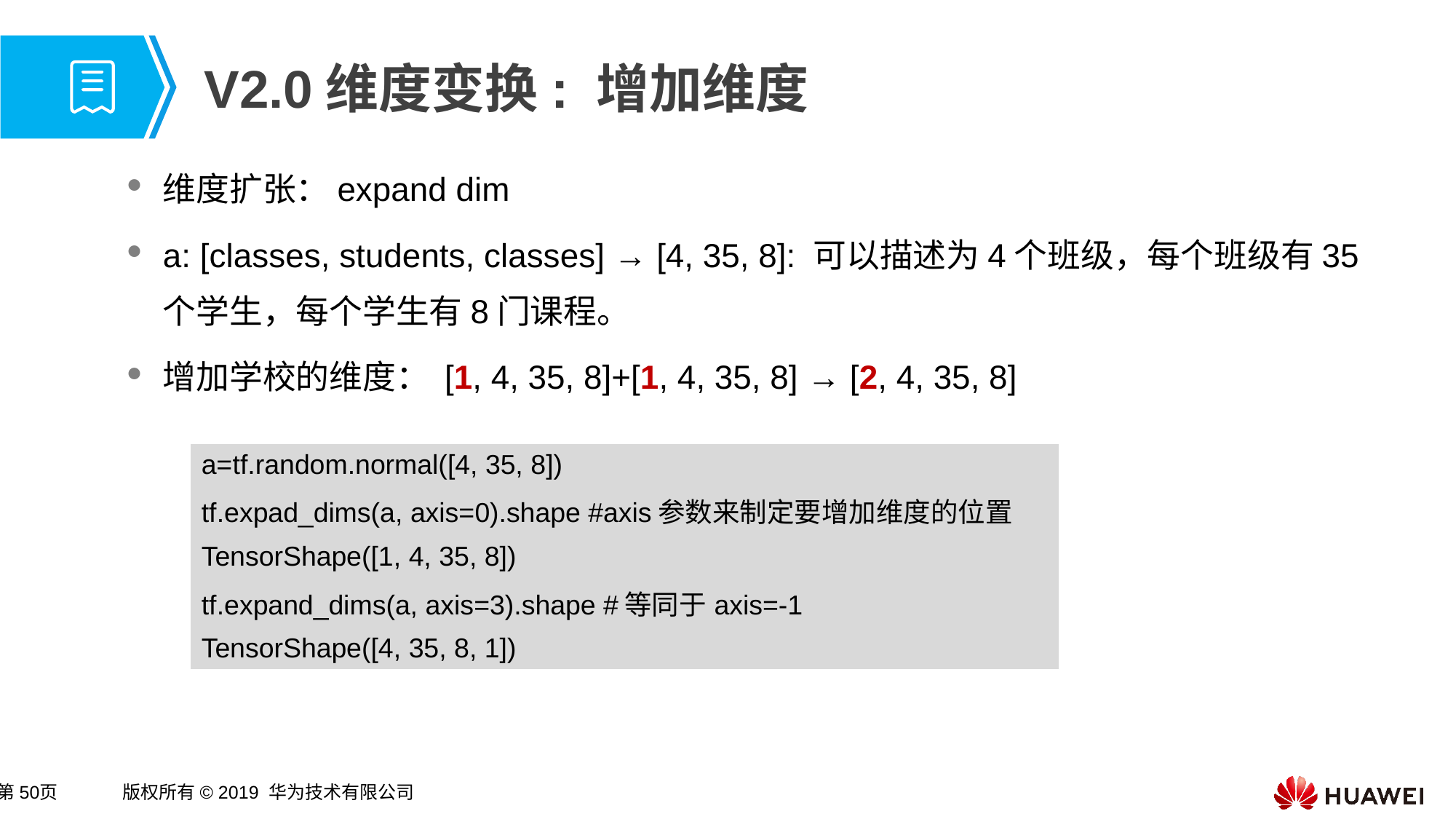

# V2.0维度变换: 增加维度
维度扩张：expand dim
a: [classes, students, classes] → [4, 35, 8]: 可以描述为4个班级，每个班级有35个学生，每个学生有8门课程。
增加学校的维度： [1, 4, 35, 8]+[1, 4, 35, 8] → [2, 4, 35, 8]

| a=tf.random.normal([4, 35, 8]) |
| --- |
| tf.expad\_dims(a, axis=0).shape #axis参数来制定要增加维度的位置 |
| TensorShape([1, 4, 35, 8]) |
| tf.expand\_dims(a, axis=3).shape #等同于axis=-1 |
| TensorShape([4, 35, 8, 1]) |